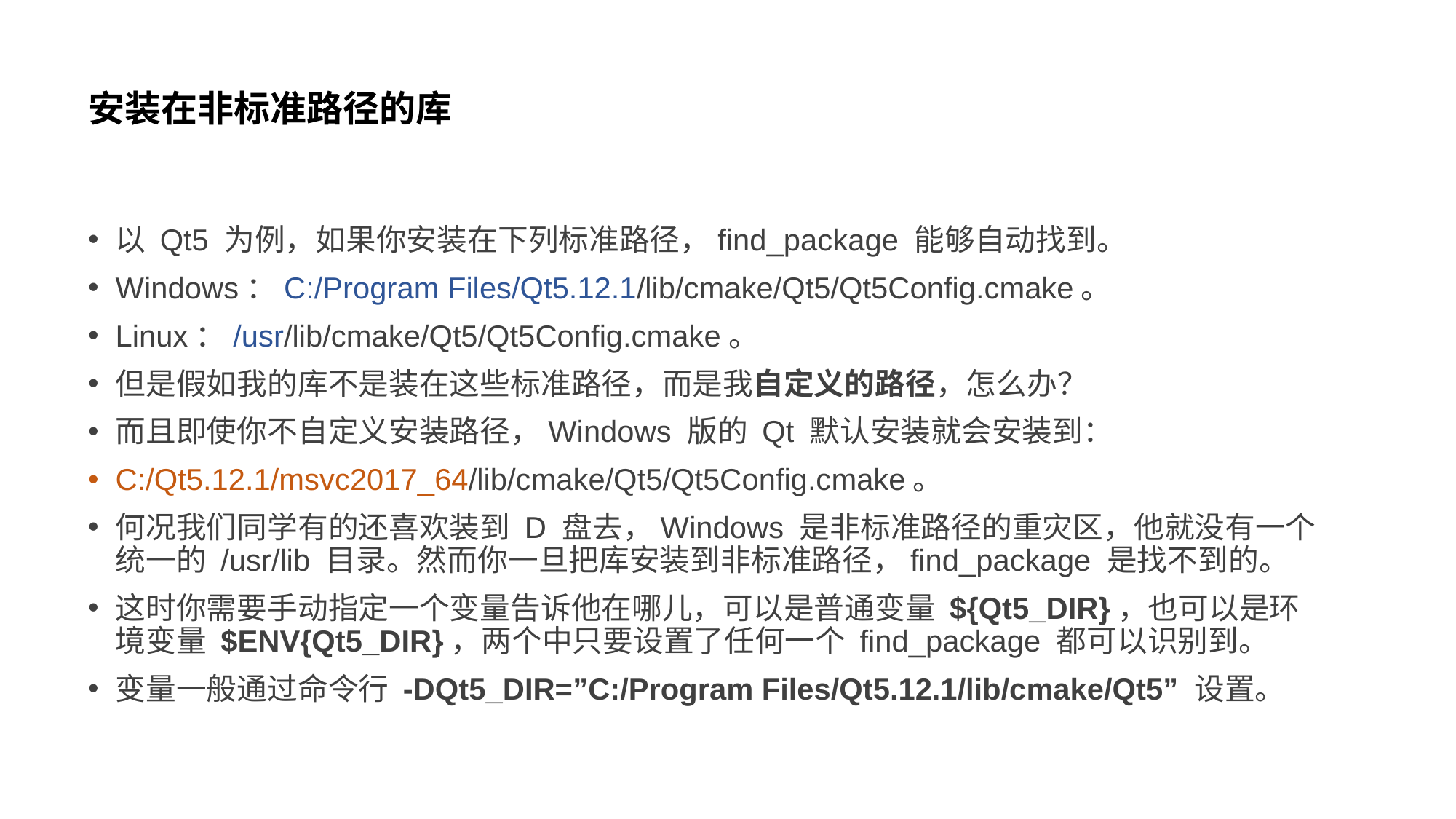

# 安装在非标准路径的库
以 Qt5 为例，如果你安装在下列标准路径，find_package 能够自动找到。
Windows：C:/Program Files/Qt5.12.1/lib/cmake/Qt5/Qt5Config.cmake。
Linux：/usr/lib/cmake/Qt5/Qt5Config.cmake。
但是假如我的库不是装在这些标准路径，而是我自定义的路径，怎么办？
而且即使你不自定义安装路径，Windows 版的 Qt 默认安装就会安装到：
C:/Qt5.12.1/msvc2017_64/lib/cmake/Qt5/Qt5Config.cmake。
何况我们同学有的还喜欢装到 D 盘去，Windows 是非标准路径的重灾区，他就没有一个统一的 /usr/lib 目录。然而你一旦把库安装到非标准路径，find_package 是找不到的。
这时你需要手动指定一个变量告诉他在哪儿，可以是普通变量 ${Qt5_DIR}，也可以是环境变量 $ENV{Qt5_DIR}，两个中只要设置了任何一个 find_package 都可以识别到。
变量一般通过命令行 -DQt5_DIR=”C:/Program Files/Qt5.12.1/lib/cmake/Qt5” 设置。